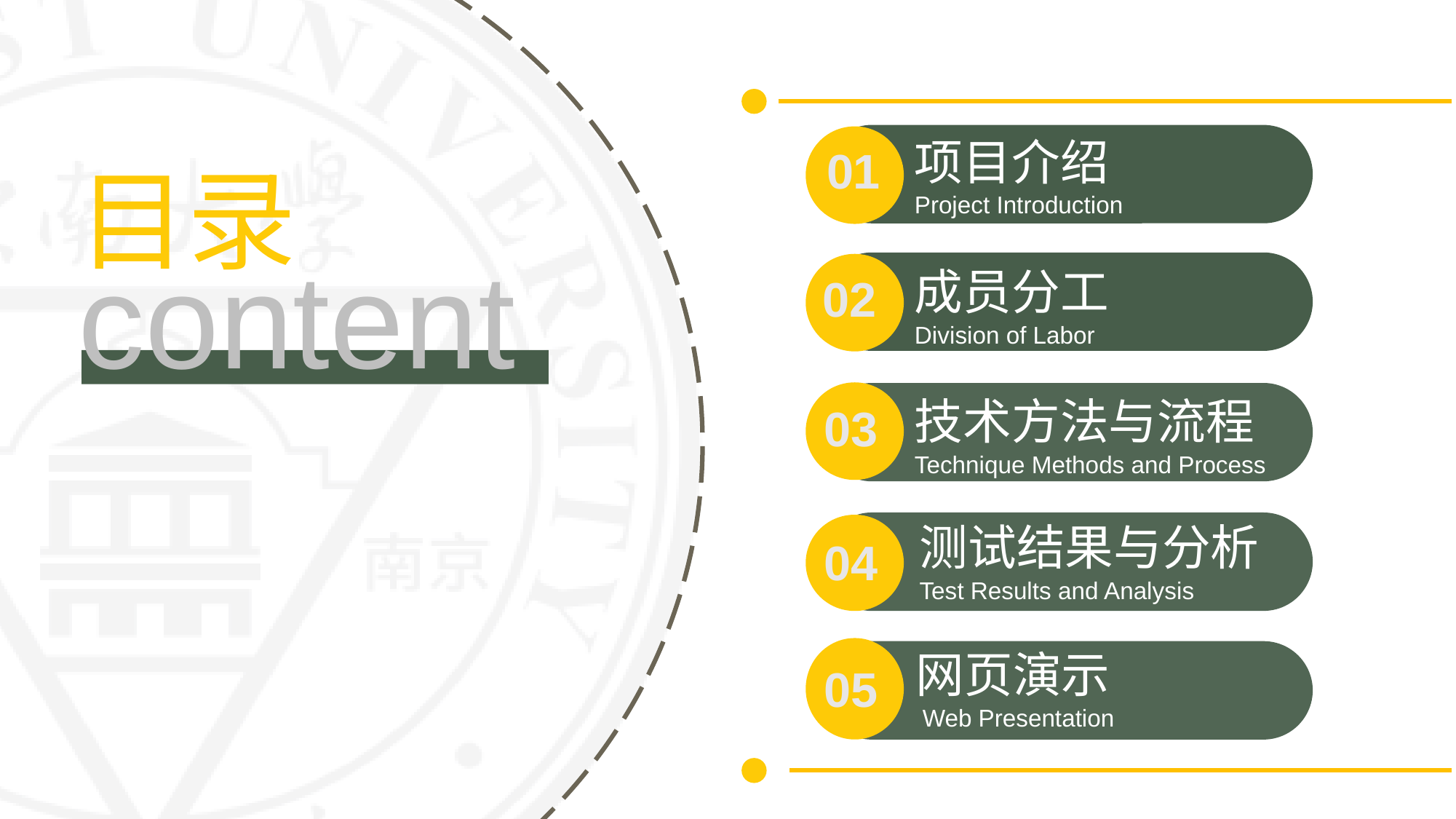

项目介绍
Project Introduction

01
目录
content

成员分工
Division of Labor
02

技术方法与流程
Technique Methods and Process
03
测试结果与分析 Test Results and Analysis

04

网页演示
 Web Presentation

05